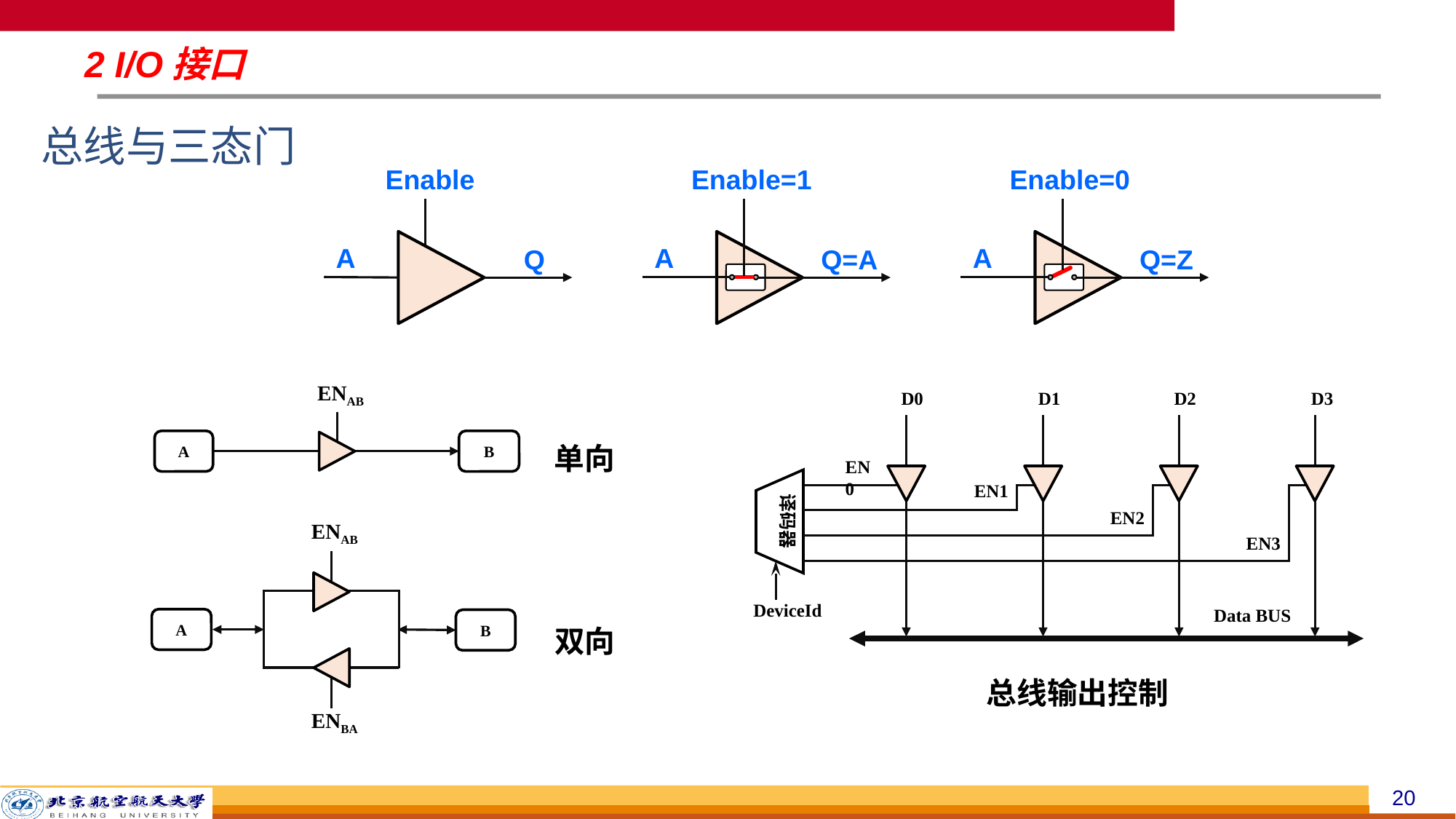

# 2 I/O接口
总线与三态门
Enable

A
Q
Enable=1

A
Q=A

Enable=0

A
Q=Z

ENAB
单向
A
B

D0
D1
D2
D3

EN0
EN1
译码器

EN2
EN3
DeviceId
Data BUS
ENAB

双向
A
B

ENBA
总线输出控制